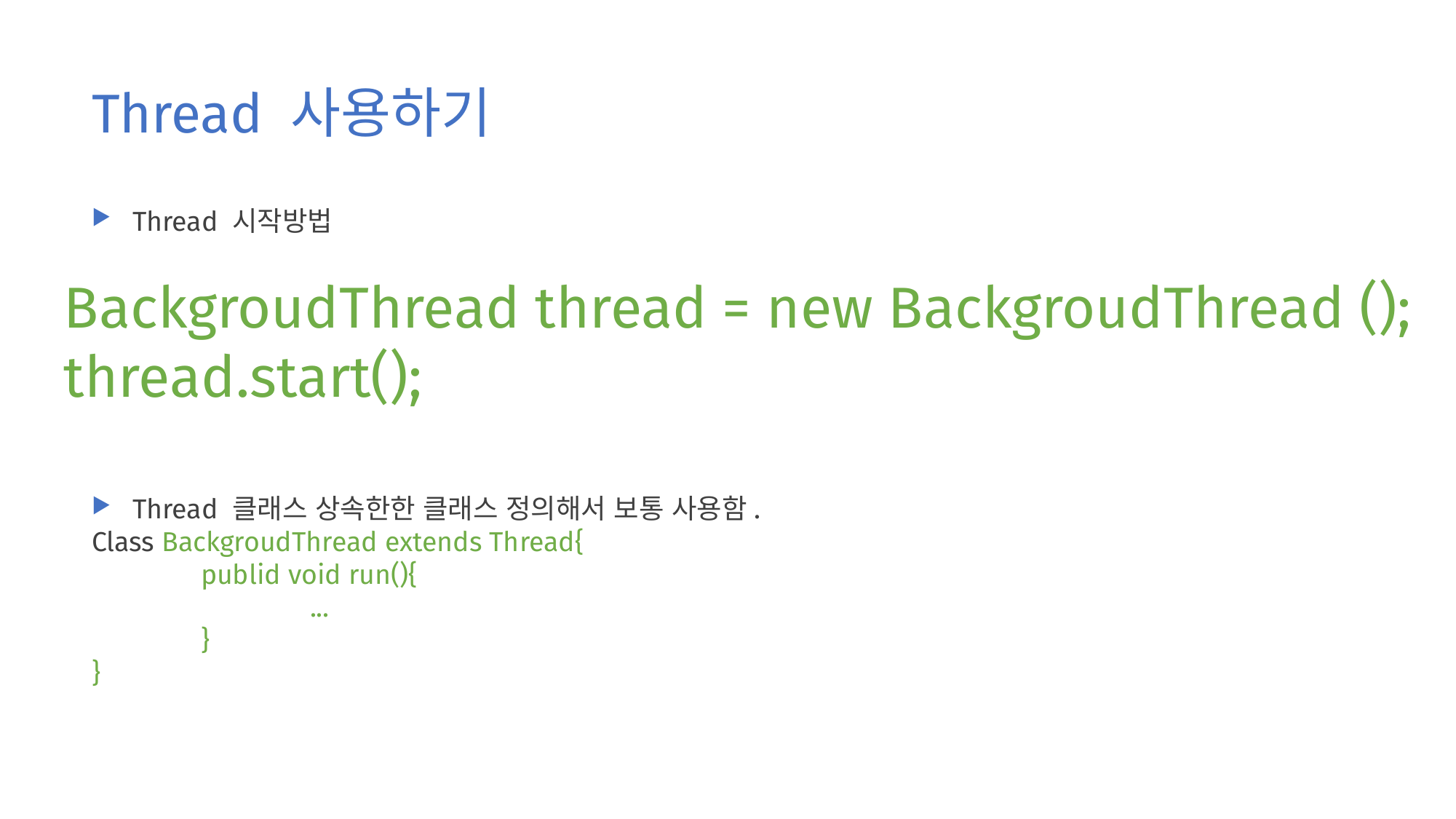

# Thread 사용하기
Thread 시작방법

Thread 클래스 상속한한 클래스 정의해서 보통 사용함.
Class BackgroudThread extends Thread{
	publid void run(){
		...
	}
}

BackgroudThread thread = new BackgroudThread ();
thread.start();